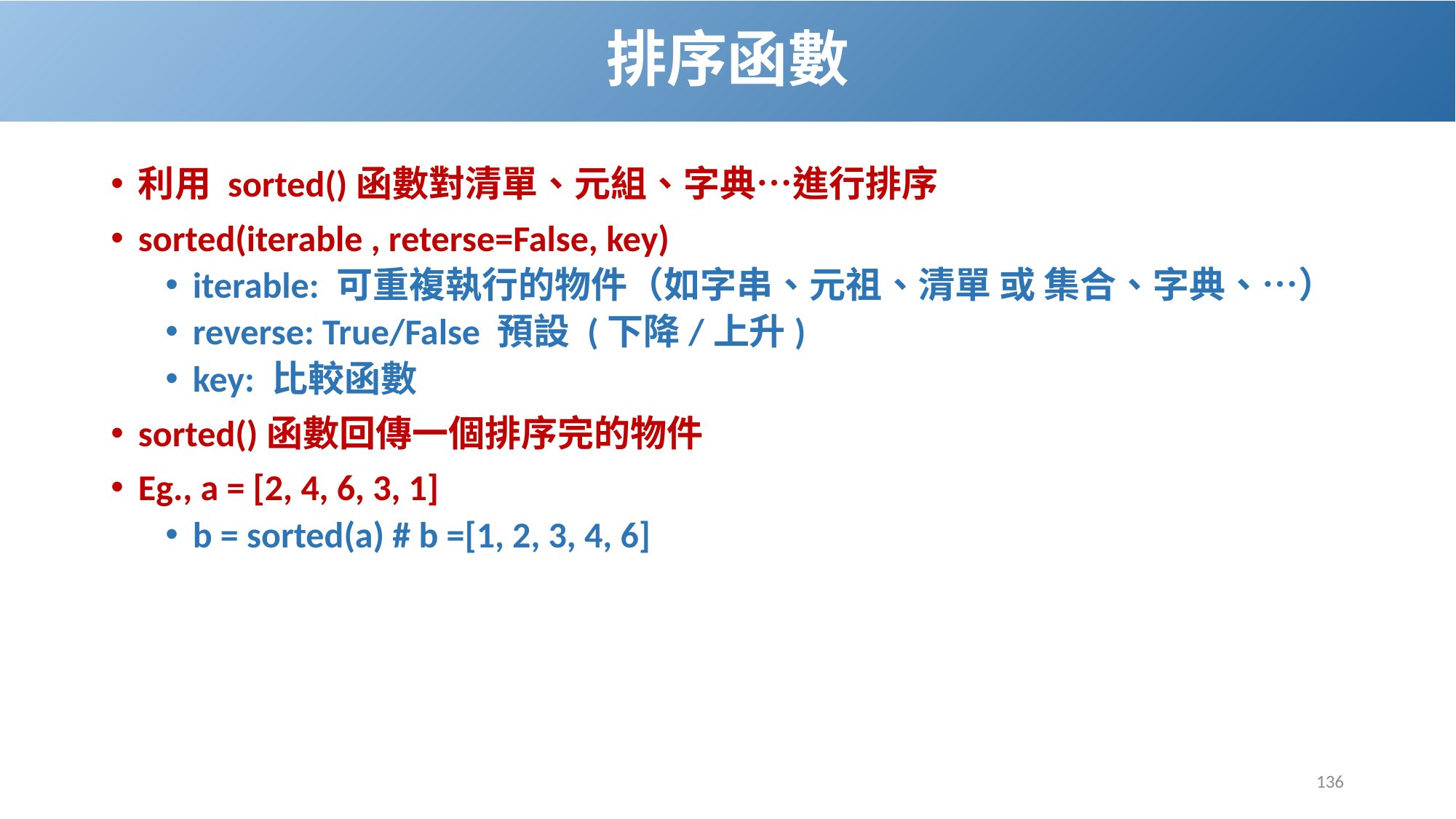

# 排序函數
利用 sorted()函數對清單、元組、字典…進行排序
sorted(iterable , reterse=False, key)
iterable: 可重複執行的物件（如字串、元祖、清單 或 集合、字典、…）
reverse: True/False 預設 (下降/上升)
key: 比較函數
sorted()函數回傳一個排序完的物件
Eg., a = [2, 4, 6, 3, 1]
b = sorted(a) # b =[1, 2, 3, 4, 6]
136